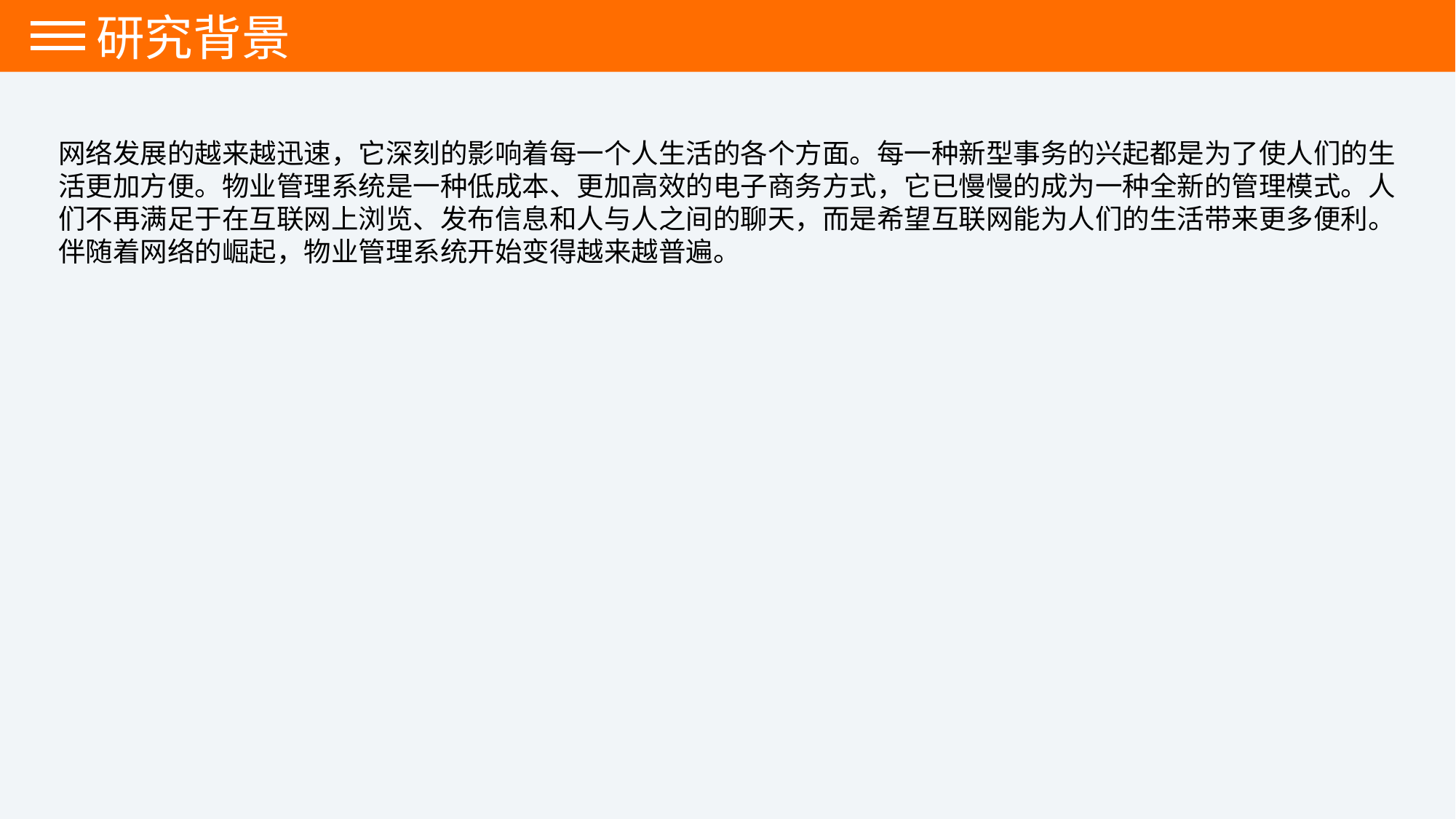

研究背景
网络发展的越来越迅速，它深刻的影响着每一个人生活的各个方面。每一种新型事务的兴起都是为了使人们的生活更加方便。物业管理系统是一种低成本、更加高效的电子商务方式，它已慢慢的成为一种全新的管理模式。人们不再满足于在互联网上浏览、发布信息和人与人之间的聊天，而是希望互联网能为人们的生活带来更多便利。伴随着网络的崛起，物业管理系统开始变得越来越普遍。